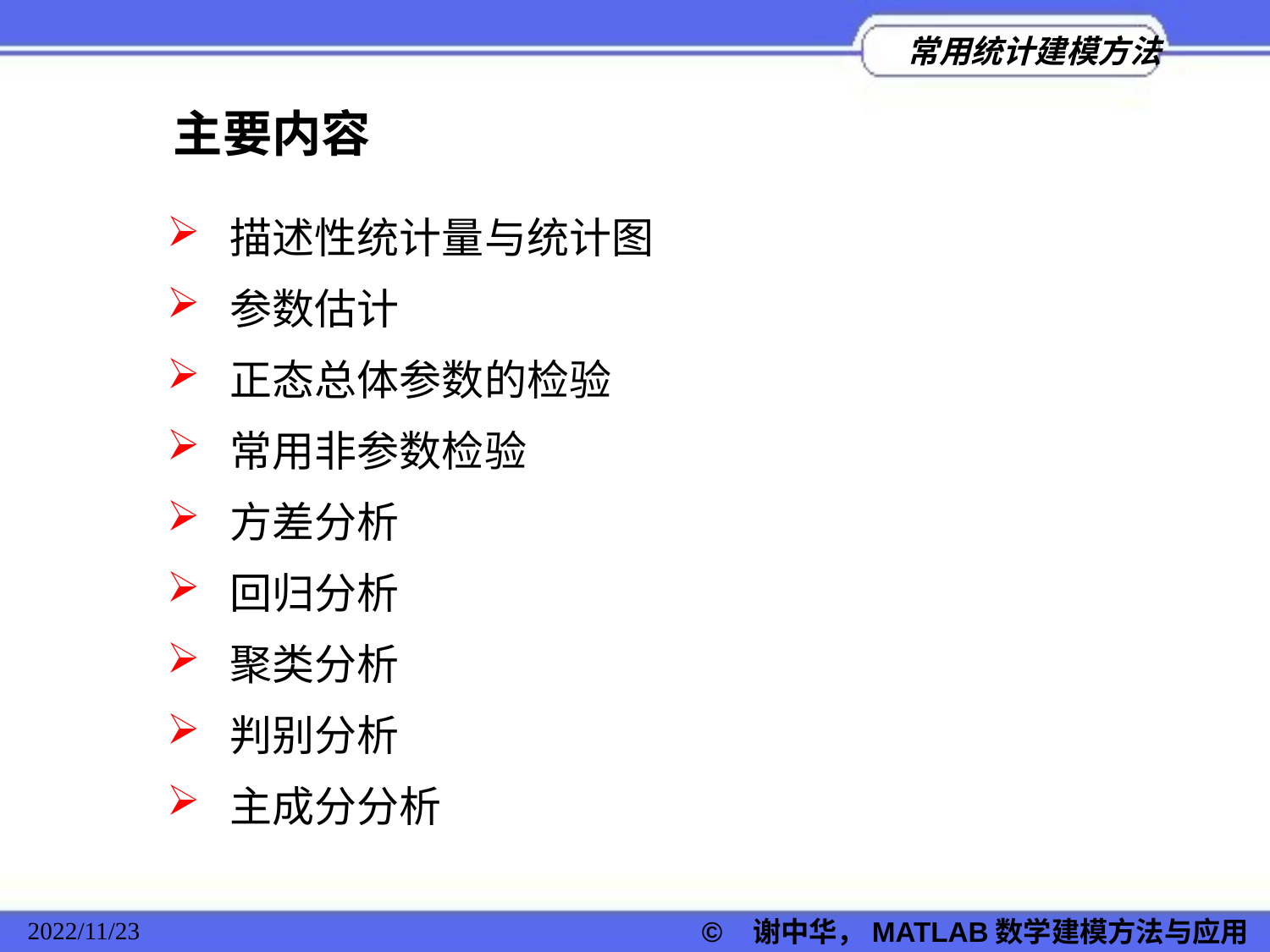

主要内容
  描述性统计量与统计图
  参数估计
  正态总体参数的检验
  常用非参数检验
  方差分析
  回归分析
  聚类分析
  判别分析
  主成分分析
©   谢中华，MATLAB数学建模方法与应用
2022/11/23